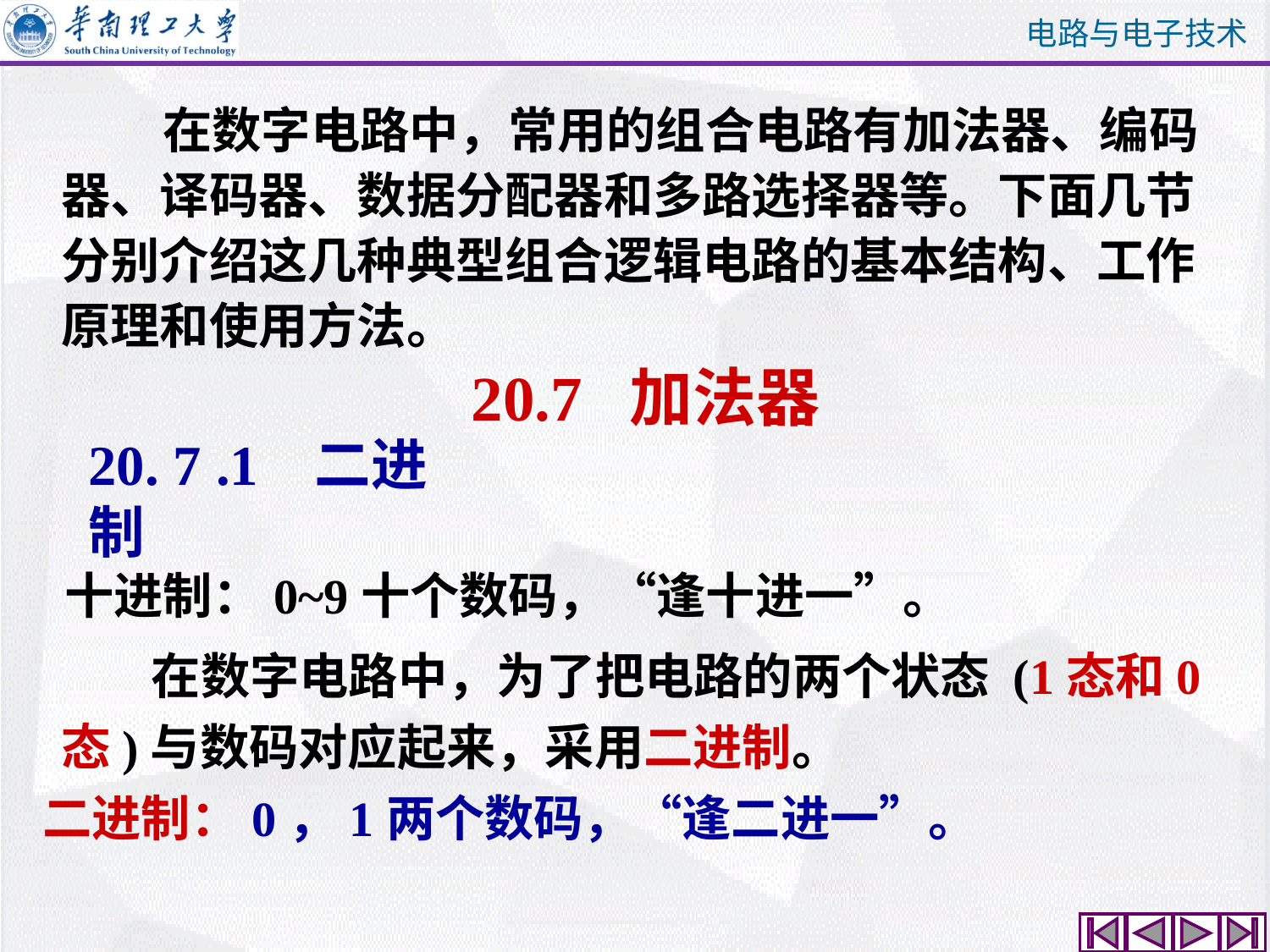

在数字电路中，常用的组合电路有加法器、编码器、译码器、数据分配器和多路选择器等。下面几节分别介绍这几种典型组合逻辑电路的基本结构、工作原理和使用方法。
# 20.7  加法器
20. 7 .1   二进制
十进制：0~9十个数码，“逢十进一”。
       在数字电路中，为了把电路的两个状态 (1态和0态)与数码对应起来，采用二进制。
二进制：0，1两个数码，“逢二进一”。